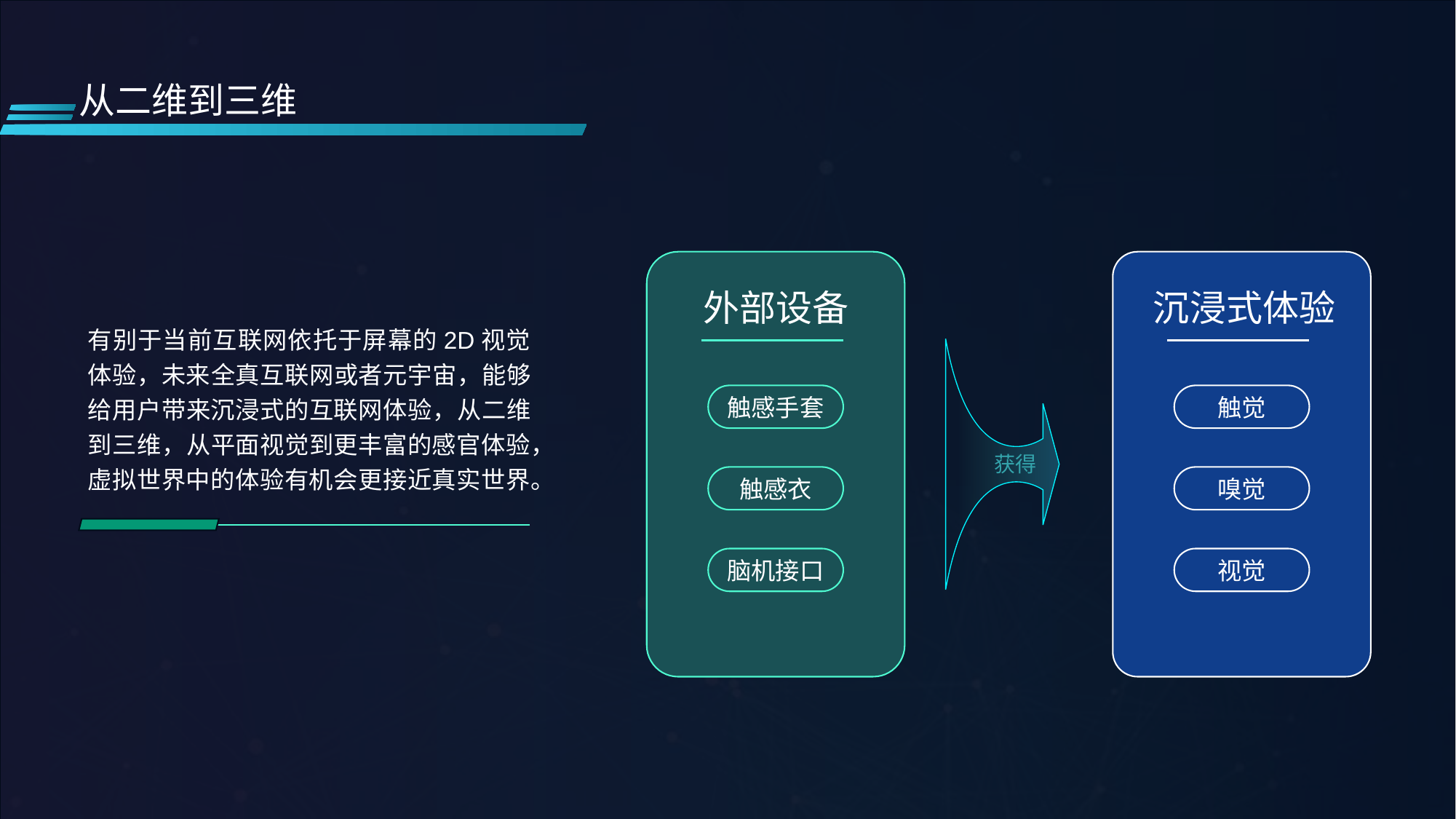

从二维到三维

外部设备
沉浸式体验
有别于当前互联网依托于屏幕的2D视觉体验，未来全真互联网或者元宇宙，能够给用户带来沉浸式的互联网体验，从二维到三维，从平面视觉到更丰富的感官体验，虚拟世界中的体验有机会更接近真实世界。

触感手套
触觉
获得
触感衣
嗅觉

脑机接口
视觉